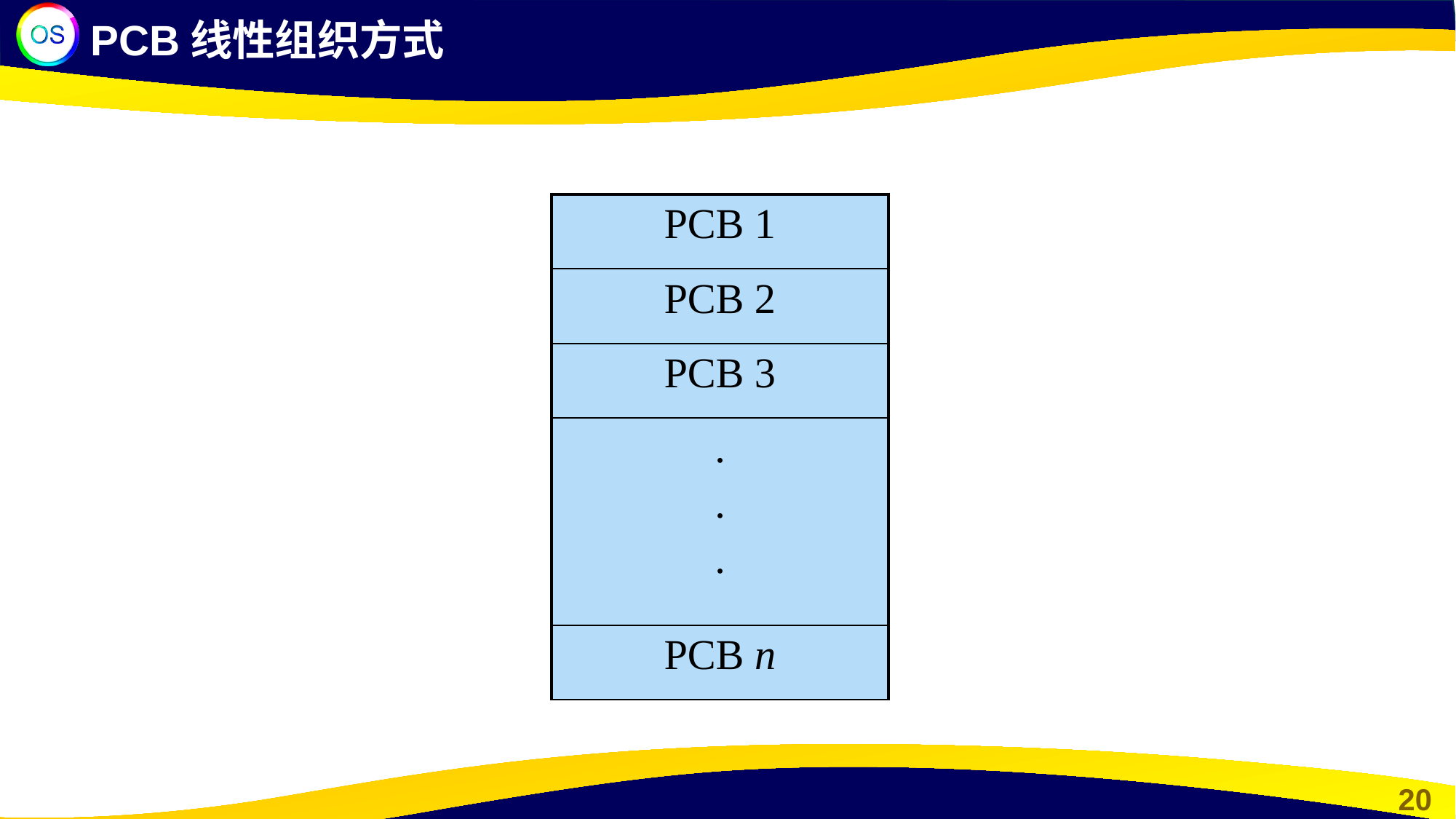

PCB线性组织方式
| PCB 1 |
| --- |
| PCB 2 |
| PCB 3 |
| . . . |
| PCB n |